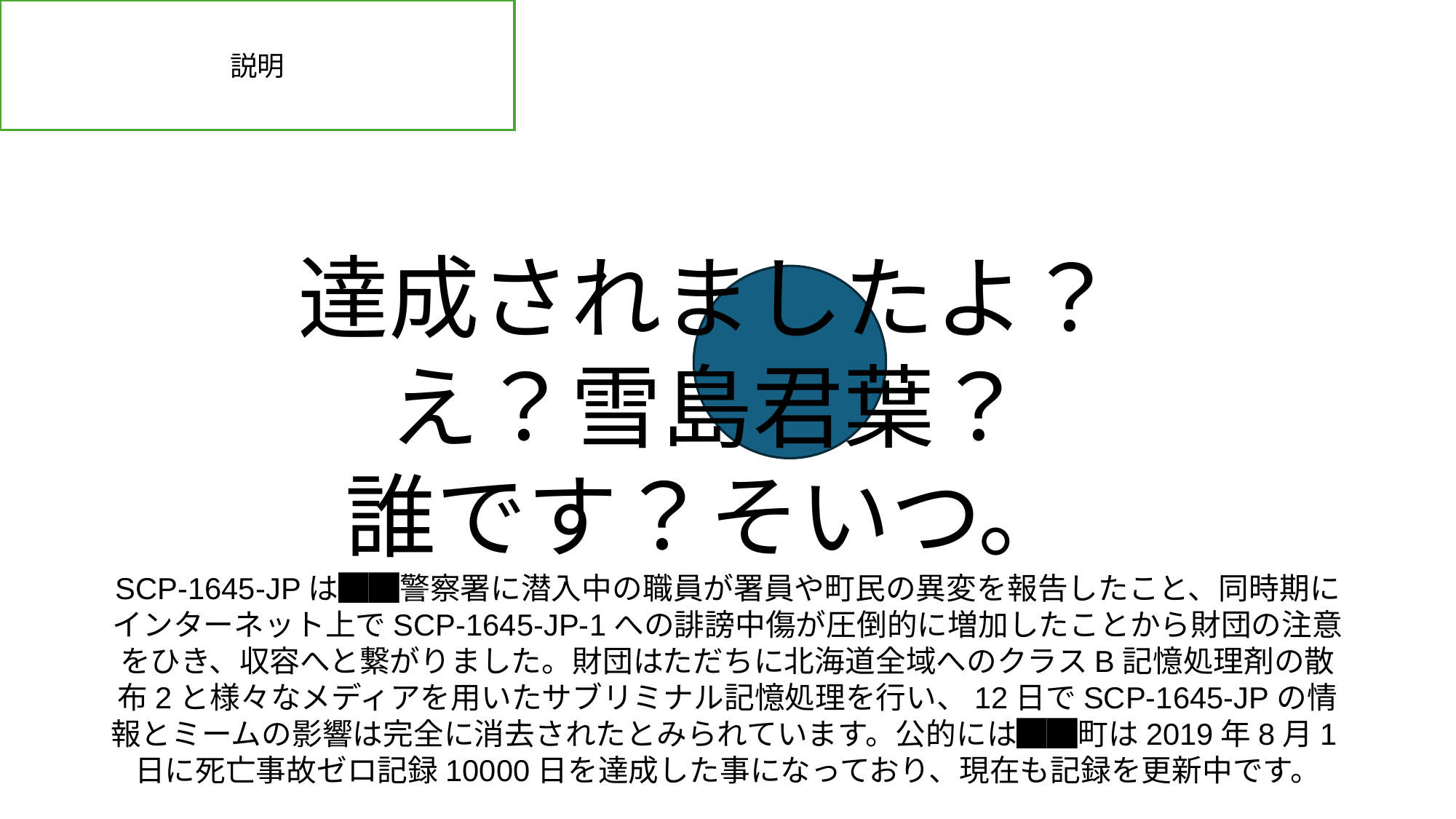

説明
達成されましたよ？
え？雪島君葉？
誰です？そいつ。

SCP-1645-JPは██警察署に潜入中の職員が署員や町民の異変を報告したこと、同時期にインターネット上でSCP-1645-JP-1への誹謗中傷が圧倒的に増加したことから財団の注意をひき、収容へと繋がりました。財団はただちに北海道全域へのクラスB記憶処理剤の散布2と様々なメディアを用いたサブリミナル記憶処理を行い、12日でSCP-1645-JPの情報とミームの影響は完全に消去されたとみられています。公的には██町は2019年8月1日に死亡事故ゼロ記録10000日を達成した事になっており、現在も記録を更新中です。